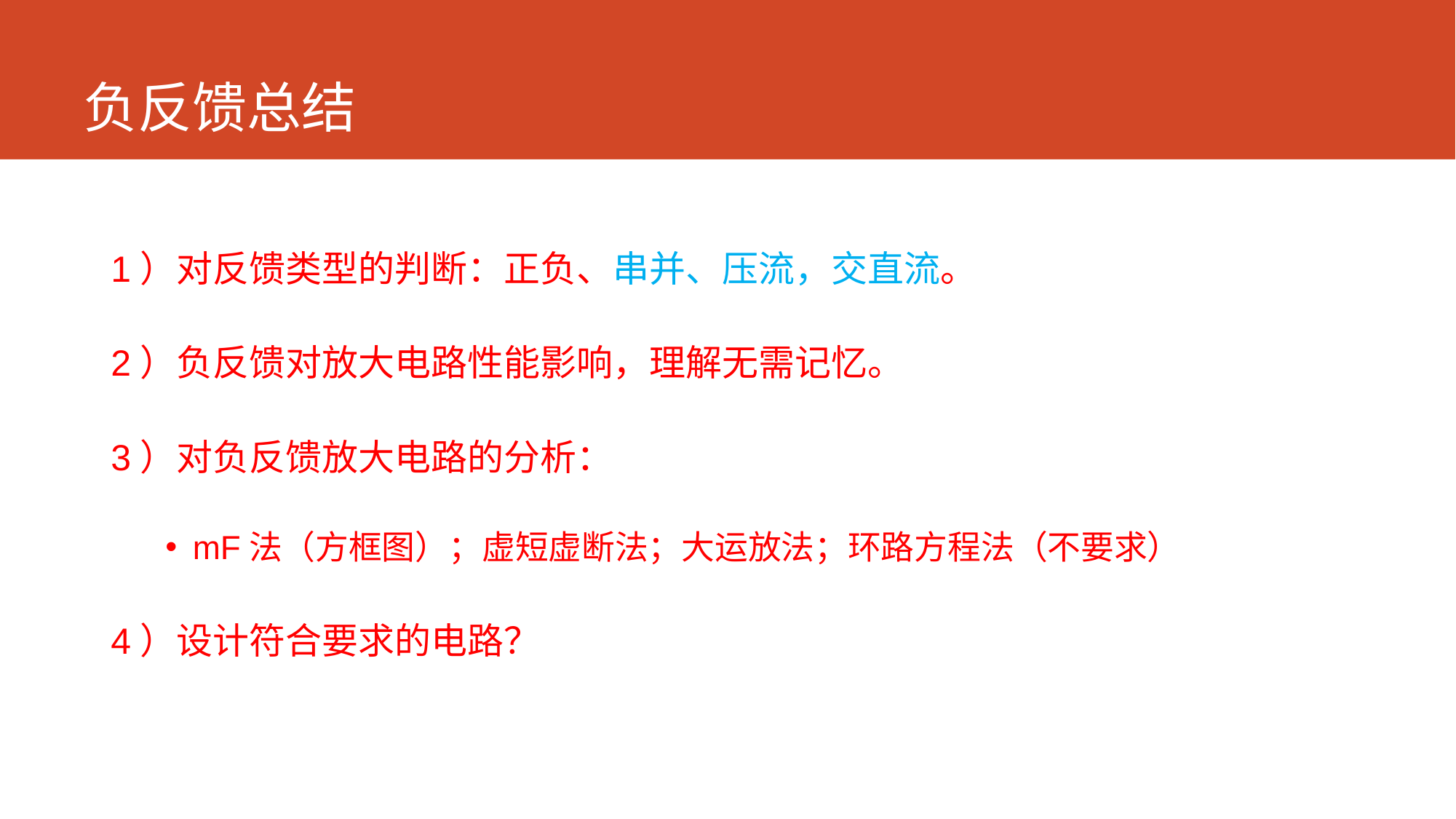

# 负反馈总结
1）对反馈类型的判断：正负、串并、压流，交直流。
2）负反馈对放大电路性能影响，理解无需记忆。
3）对负反馈放大电路的分析：
mF法（方框图）；虚短虚断法；大运放法；环路方程法（不要求）
4）设计符合要求的电路？